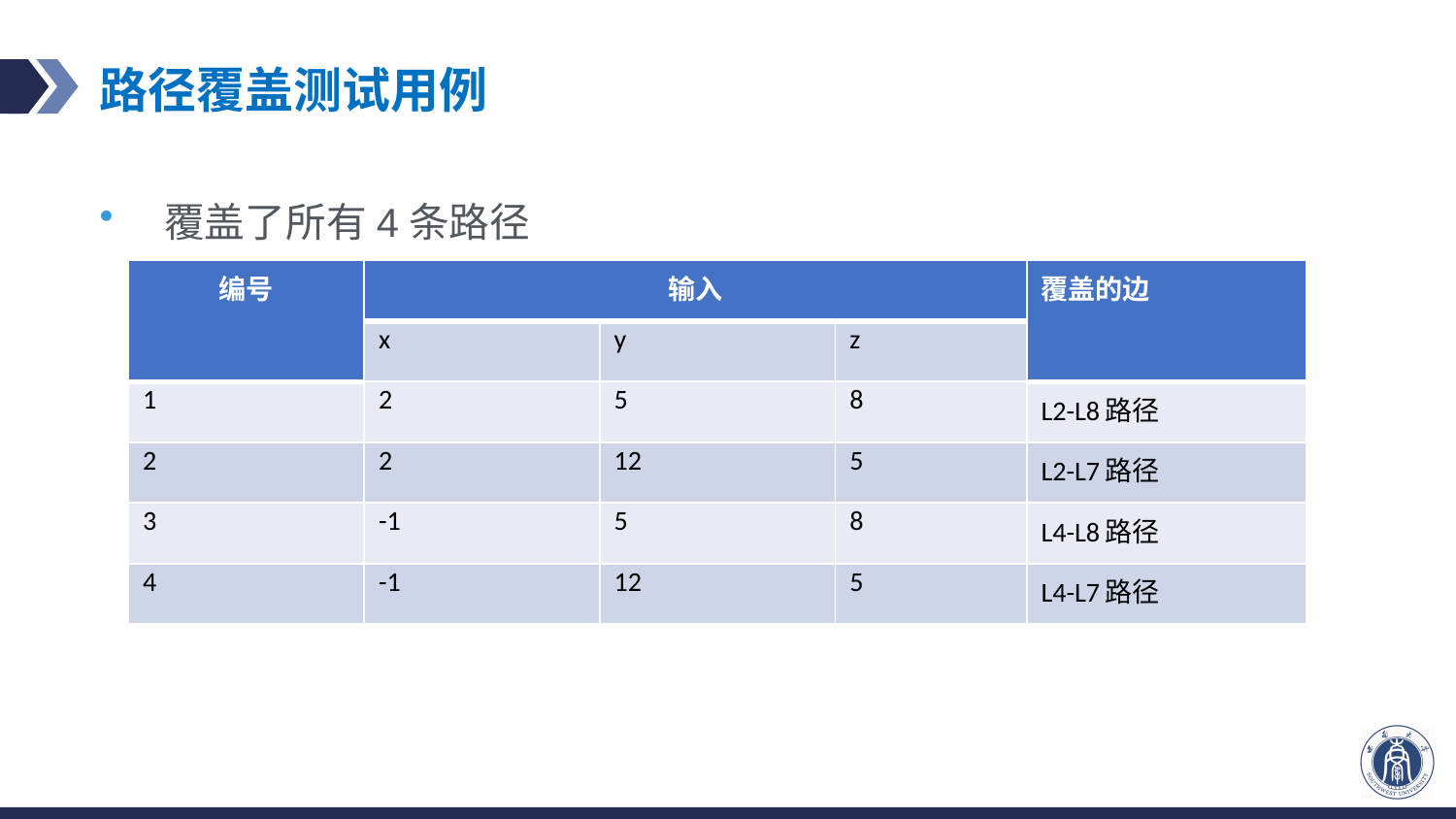

# 路径覆盖测试用例
覆盖了所有4条路径
| 编号 | 输入 |  |  | 覆盖的边 |
| --- | --- | --- | --- | --- |
|  | x | y | z |  |
| 1 | 2 | 5 | 8 | L2-L8路径 |
| 2 | 2 | 12 | 5 | L2-L7路径 |
| 3 | -1 | 5 | 8 | L4-L8路径 |
| 4 | -1 | 12 | 5 | L4-L7路径 |